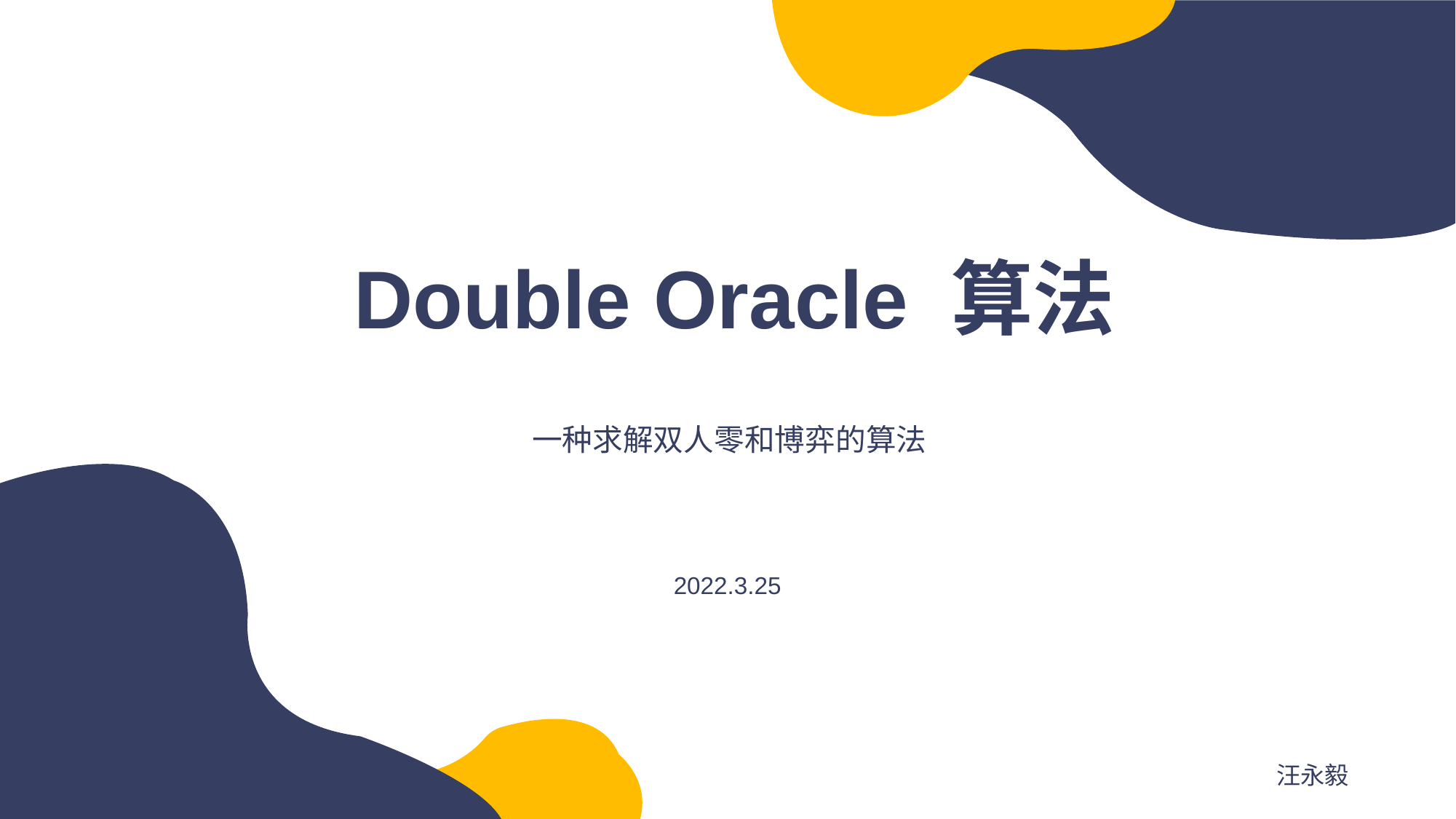

# Double Oracle 算法
一种求解双人零和博弈的算法
2022.3.25
汪永毅